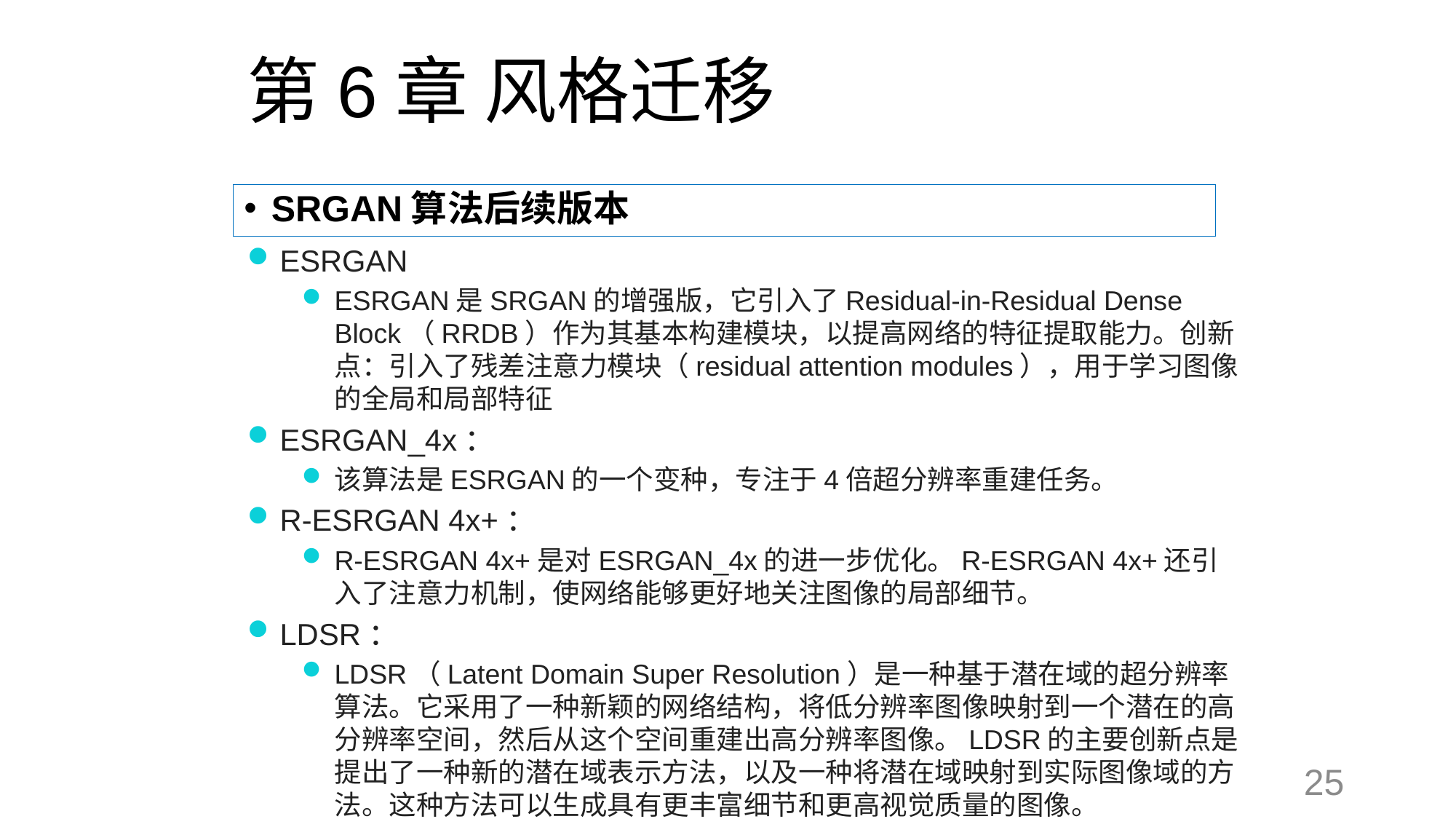

# 第6章 风格迁移
SRGAN算法后续版本

ESRGAN
ESRGAN是SRGAN的增强版，它引入了Residual-in-Residual Dense Block（RRDB）作为其基本构建模块，以提高网络的特征提取能力。创新点：引入了残差注意力模块（residual attention modules），用于学习图像的全局和局部特征
ESRGAN_4x：
该算法是ESRGAN的一个变种，专注于4倍超分辨率重建任务。
R-ESRGAN 4x+：
R-ESRGAN 4x+是对ESRGAN_4x的进一步优化。R-ESRGAN 4x+还引入了注意力机制，使网络能够更好地关注图像的局部细节。
LDSR：
LDSR（Latent Domain Super Resolution）是一种基于潜在域的超分辨率算法。它采用了一种新颖的网络结构，将低分辨率图像映射到一个潜在的高分辨率空间，然后从这个空间重建出高分辨率图像。LDSR的主要创新点是提出了一种新的潜在域表示方法，以及一种将潜在域映射到实际图像域的方法。这种方法可以生成具有更丰富细节和更高视觉质量的图像。
25